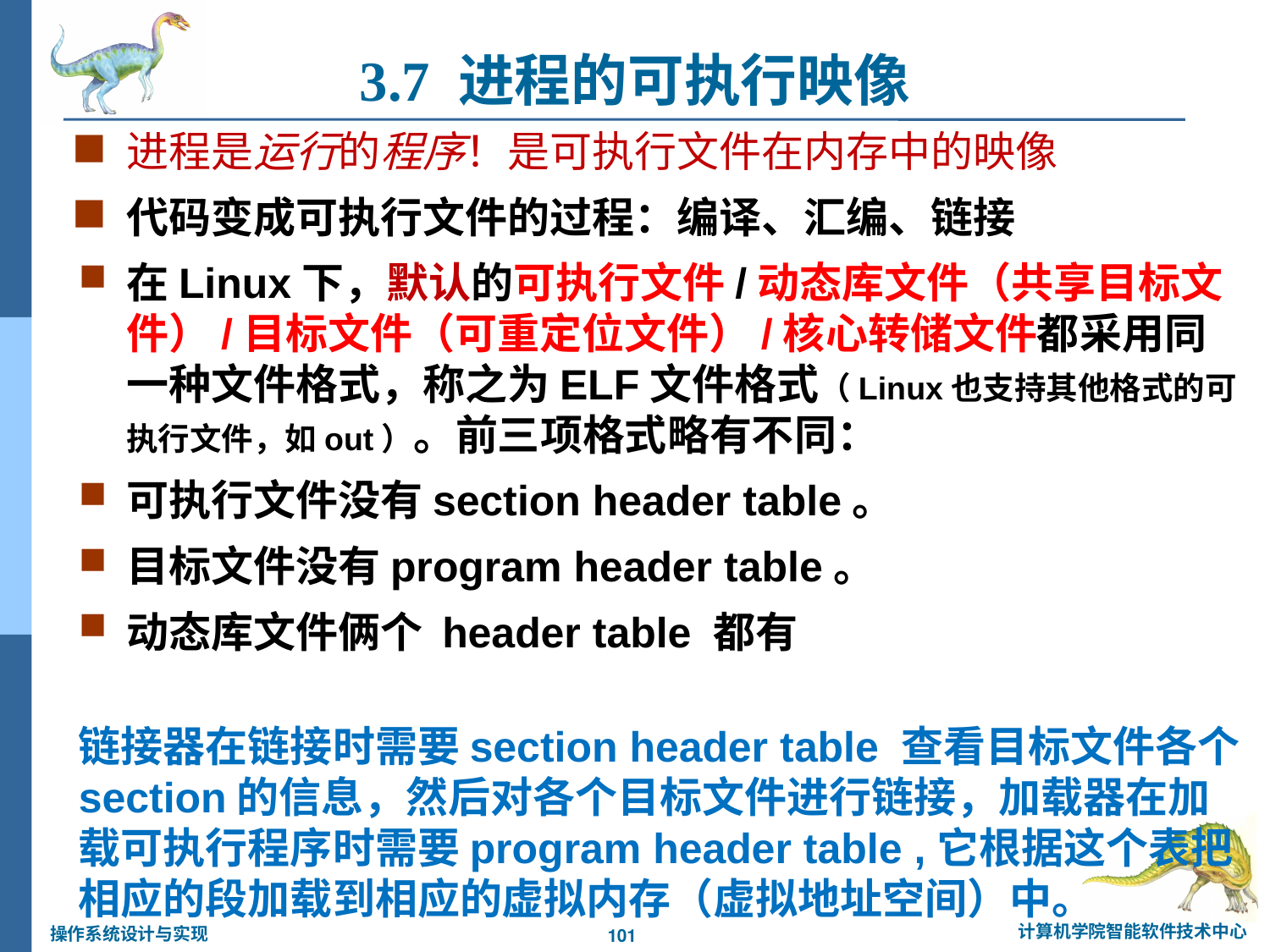

3.7 进程的可执行映像
进程是运行的程序！是可执行文件在内存中的映像
代码变成可执行文件的过程：编译、汇编、链接
在Linux下，默认的可执行文件/动态库文件（共享目标文件）/目标文件（可重定位文件）/核心转储文件都采用同一种文件格式，称之为ELF文件格式（Linux也支持其他格式的可执行文件，如out）。前三项格式略有不同：
可执行文件没有section header table。
目标文件没有program header table。
动态库文件俩个 header table 都有

链接器在链接时需要section header table 查看目标文件各个section的信息，然后对各个目标文件进行链接，加载器在加载可执行程序时需要program header table ,它根据这个表把相应的段加载到相应的虚拟内存（虚拟地址空间）中。